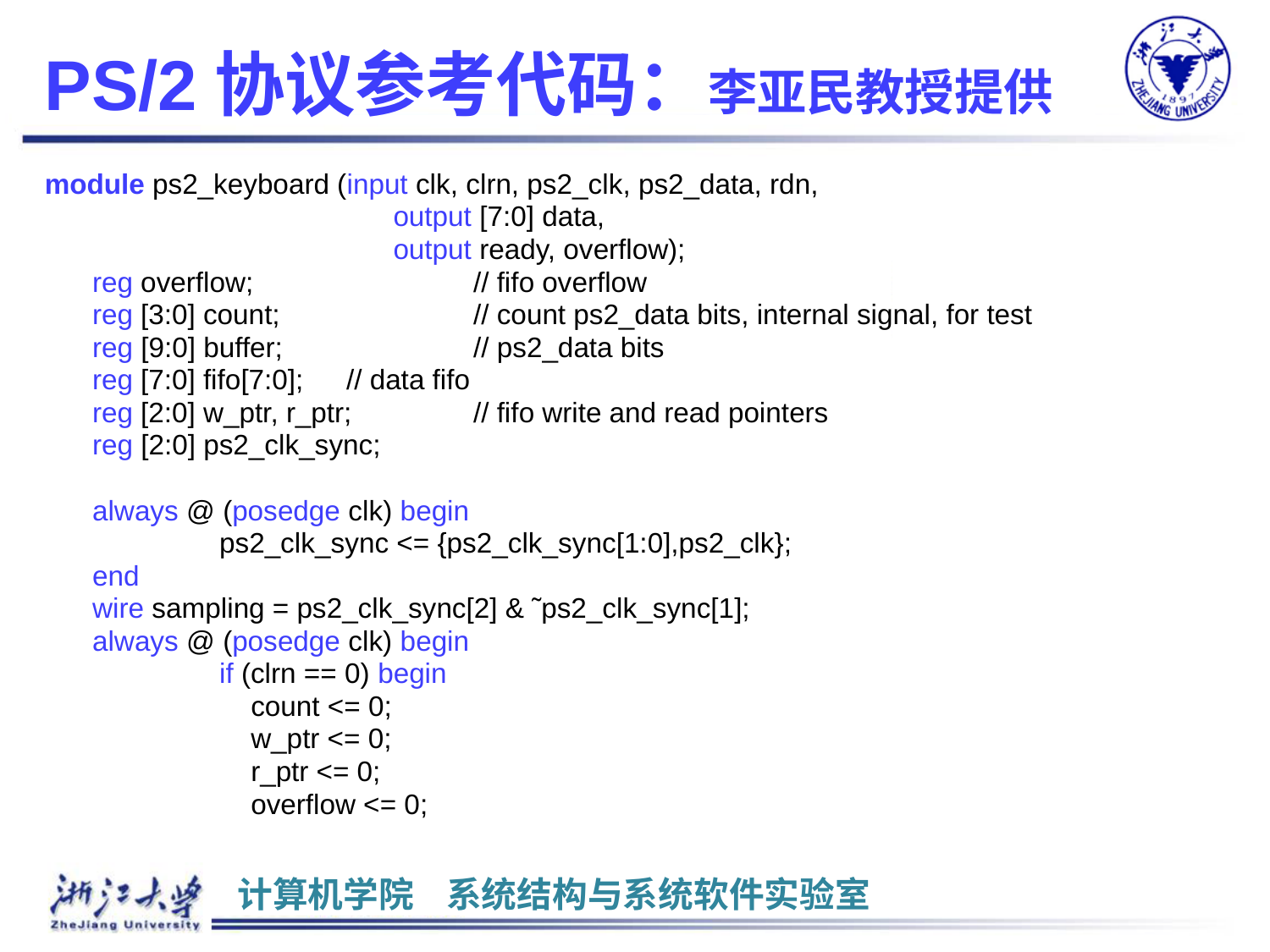

# PS/2协议参考代码：李亚民教授提供
module ps2_keyboard (input clk, clrn, ps2_clk, ps2_data, rdn,
			      output [7:0] data,
			      output ready, overflow);
	reg overflow; 		// fifo overflow
	reg [3:0] count; 		// count ps2_data bits, internal signal, for test
	reg [9:0] buffer; 		// ps2_data bits
	reg [7:0] fifo[7:0]; 	// data fifo
	reg [2:0] w_ptr, r_ptr;	// fifo write and read pointers
	reg [2:0] ps2_clk_sync;

	always @ (posedge clk) begin
		ps2_clk_sync <= {ps2_clk_sync[1:0],ps2_clk};
	end
	wire sampling = ps2_clk_sync[2] & ˜ps2_clk_sync[1];
	always @ (posedge clk) begin
		if (clrn == 0) begin
		    count <= 0;
		    w_ptr <= 0;
		    r_ptr <= 0;
		    overflow <= 0;